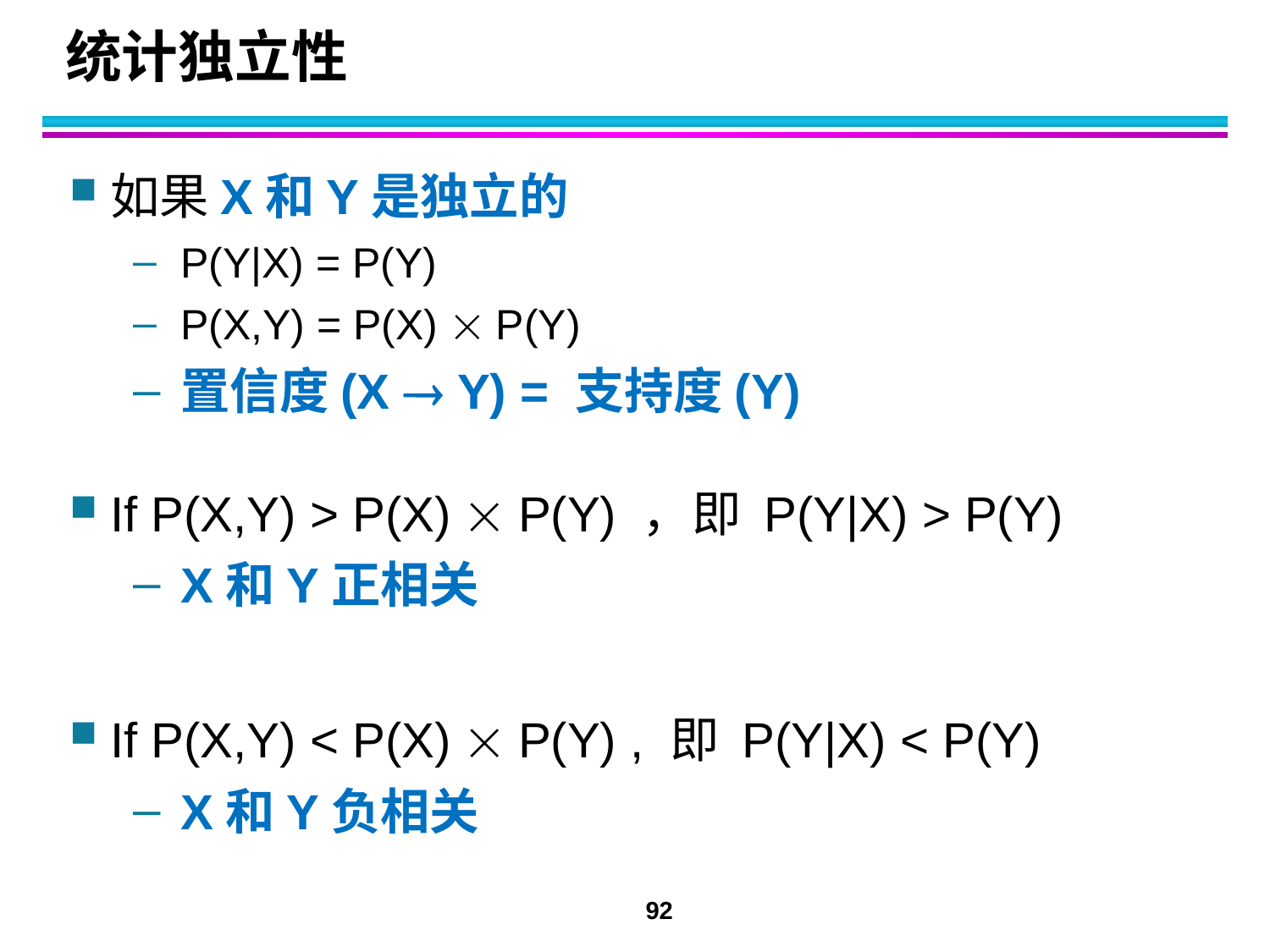

统计独立性
如果X和Y是独立的
P(Y|X) = P(Y)
P(X,Y) = P(X) × P(Y)
置信度(X → Y) = 支持度(Y)
If P(X,Y) > P(X) × P(Y) ，即 P(Y|X) > P(Y)
X和Y正相关

If P(X,Y) < P(X) × P(Y) , 即 P(Y|X) < P(Y)
X和Y负相关